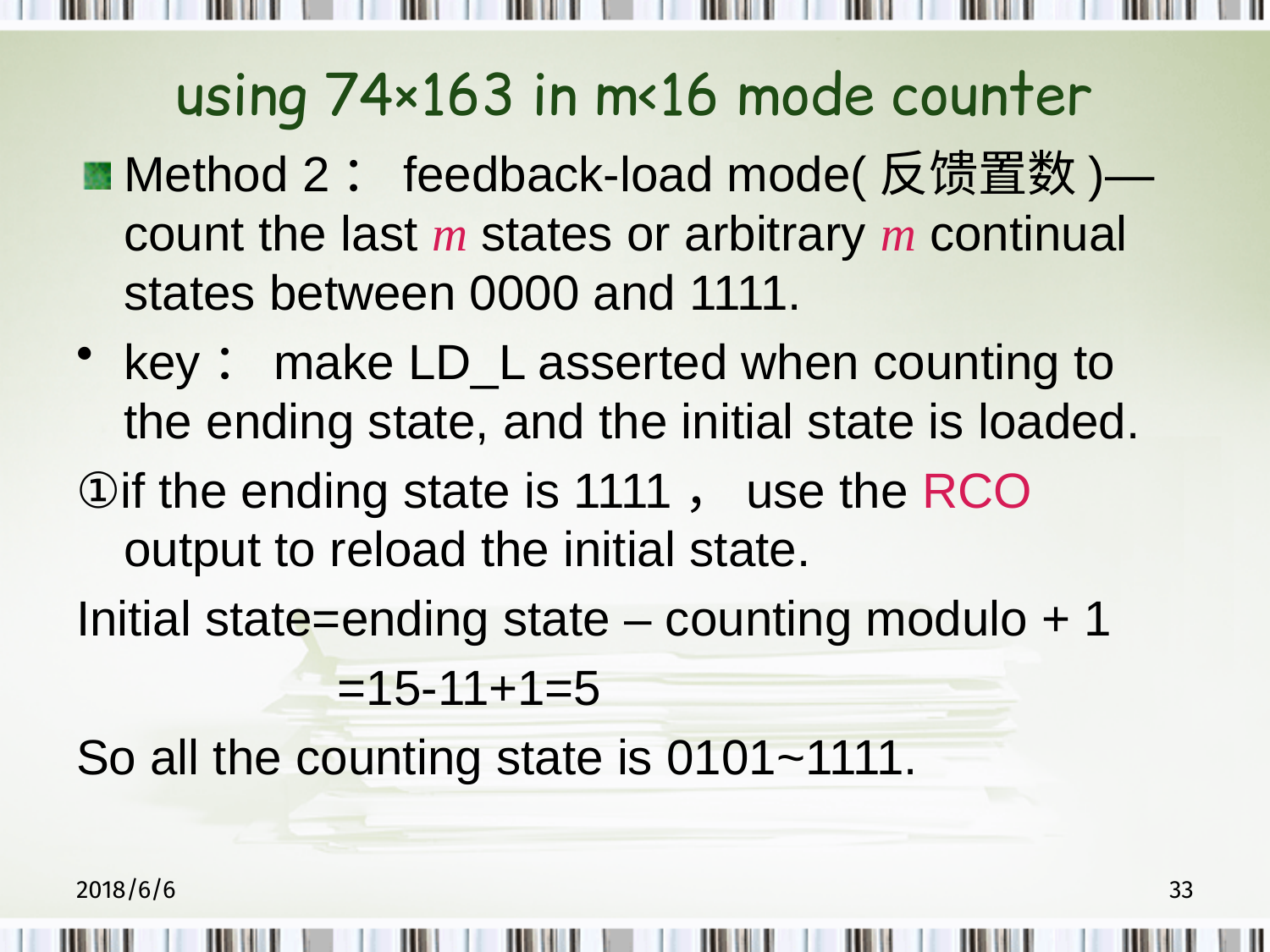

# using 74×163 in m<16 mode counter
Method 2：feedback-load mode(反馈置数)—count the last m states or arbitrary m continual states between 0000 and 1111.
key：make LD_L asserted when counting to the ending state, and the initial state is loaded.
①if the ending state is 1111，use the RCO output to reload the initial state.
Initial state=ending state – counting modulo + 1
                   =15-11+1=5
So all the counting state is 0101~1111.
2018/6/6
33